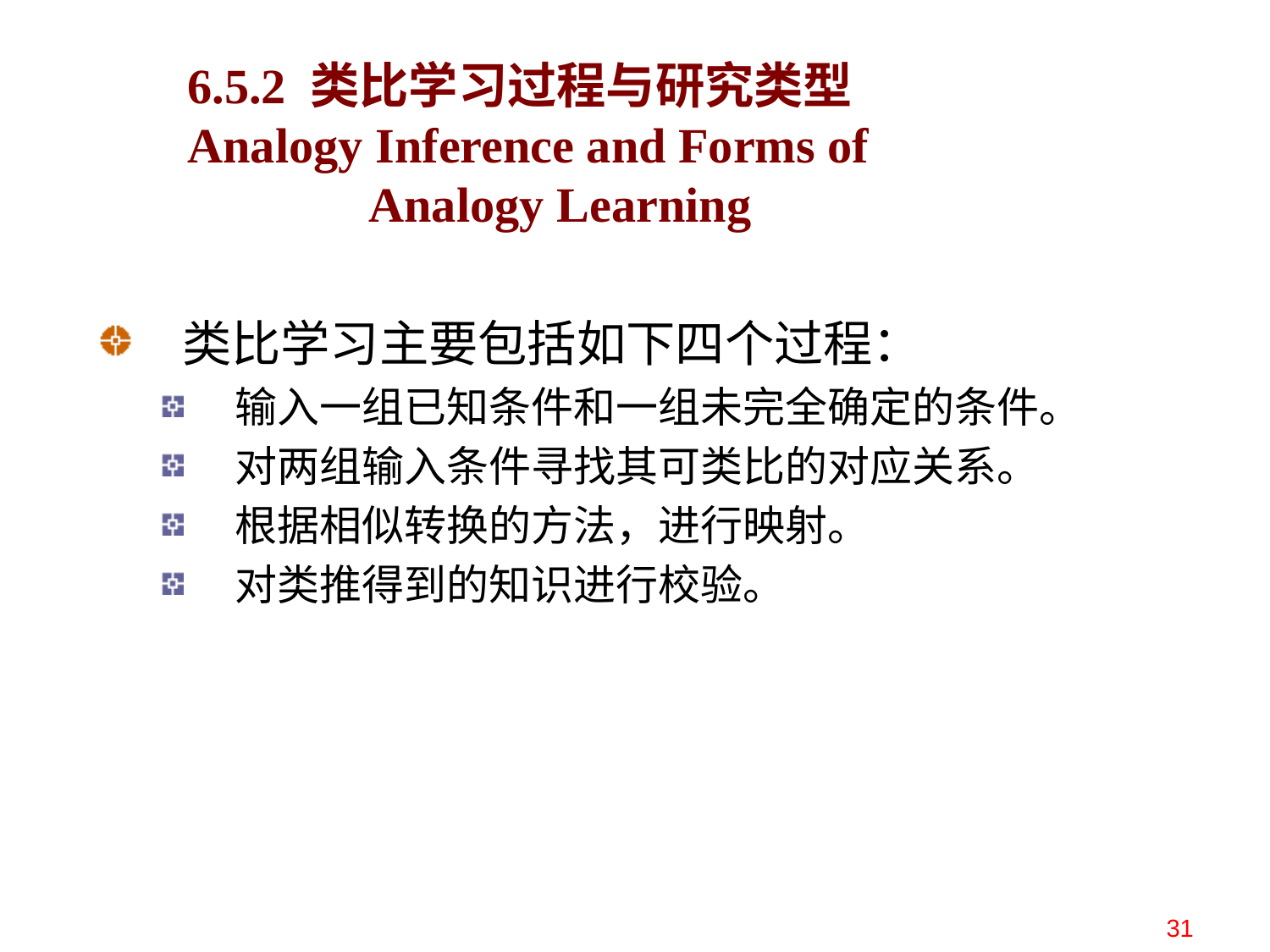

# 6.5.2 类比学习过程与研究类型 Analogy Inference and Forms of Analogy Learning
类比学习主要包括如下四个过程：
输入一组已知条件和一组未完全确定的条件。
对两组输入条件寻找其可类比的对应关系。
根据相似转换的方法，进行映射。
对类推得到的知识进行校验。
31